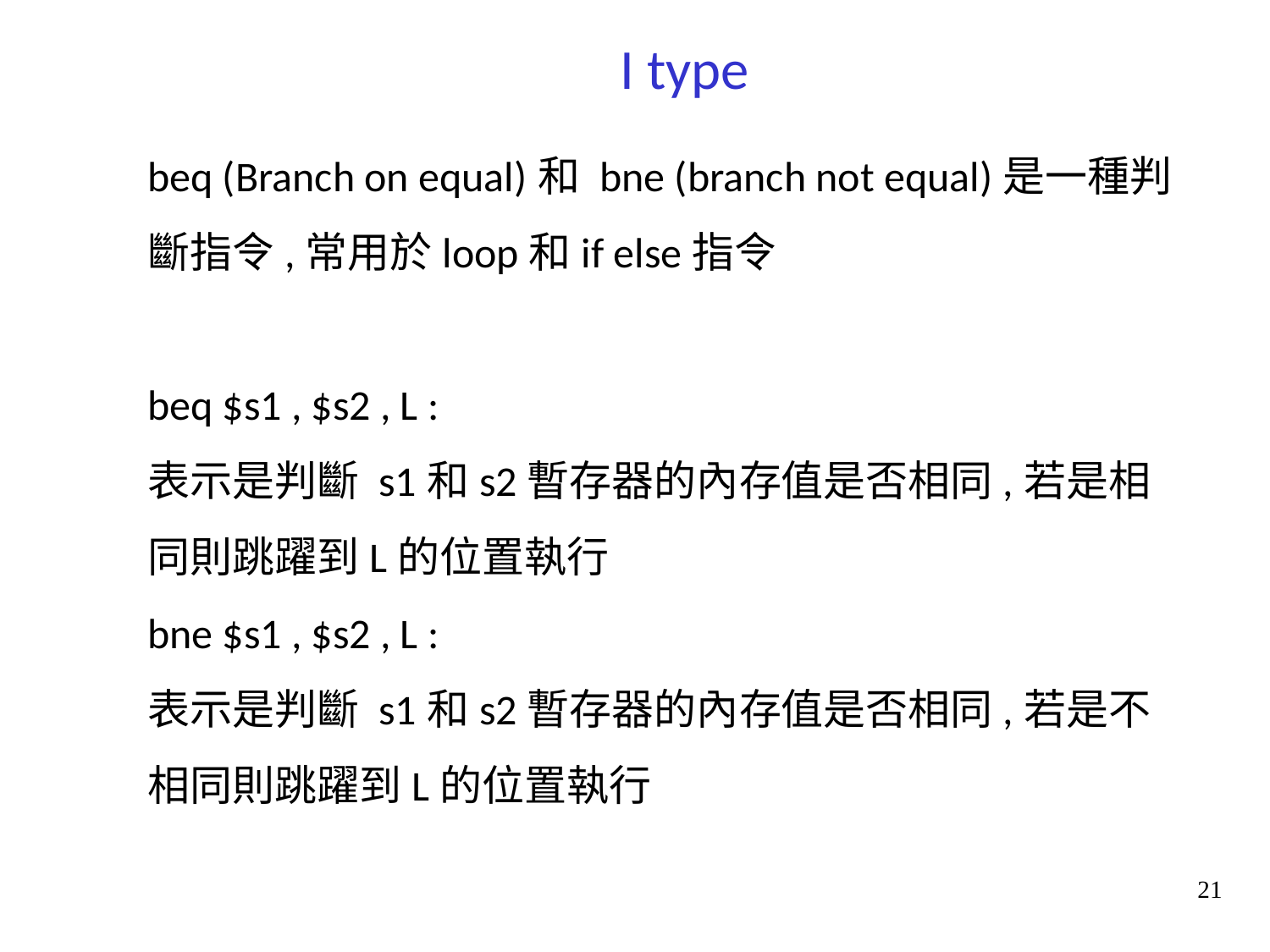

I type
beq (Branch on equal)和 bne (branch not equal)是一種判斷指令,常用於loop和if else指令

beq $s1 , $s2 , L :
表示是判斷 s1和s2暫存器的內存值是否相同,若是相同則跳躍到L的位置執行
bne $s1 , $s2 , L :
表示是判斷 s1和s2暫存器的內存值是否相同,若是不相同則跳躍到L的位置執行

21